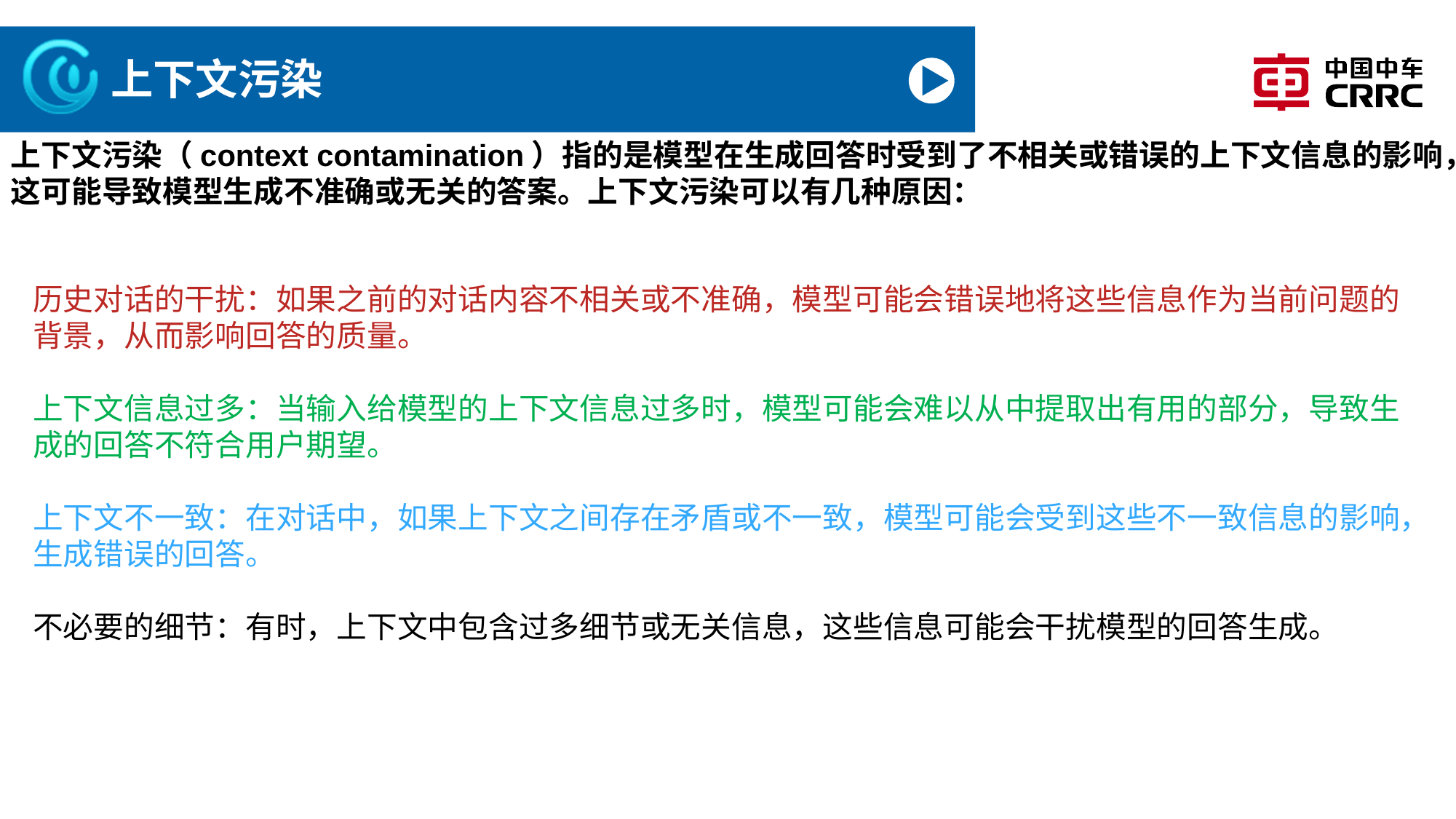

# 上下文污染
上下文污染（context contamination）指的是模型在生成回答时受到了不相关或错误的上下文信息的影响，这可能导致模型生成不准确或无关的答案。上下文污染可以有几种原因：
历史对话的干扰：如果之前的对话内容不相关或不准确，模型可能会错误地将这些信息作为当前问题的背景，从而影响回答的质量。

上下文信息过多：当输入给模型的上下文信息过多时，模型可能会难以从中提取出有用的部分，导致生成的回答不符合用户期望。

上下文不一致：在对话中，如果上下文之间存在矛盾或不一致，模型可能会受到这些不一致信息的影响，生成错误的回答。

不必要的细节：有时，上下文中包含过多细节或无关信息，这些信息可能会干扰模型的回答生成。
60